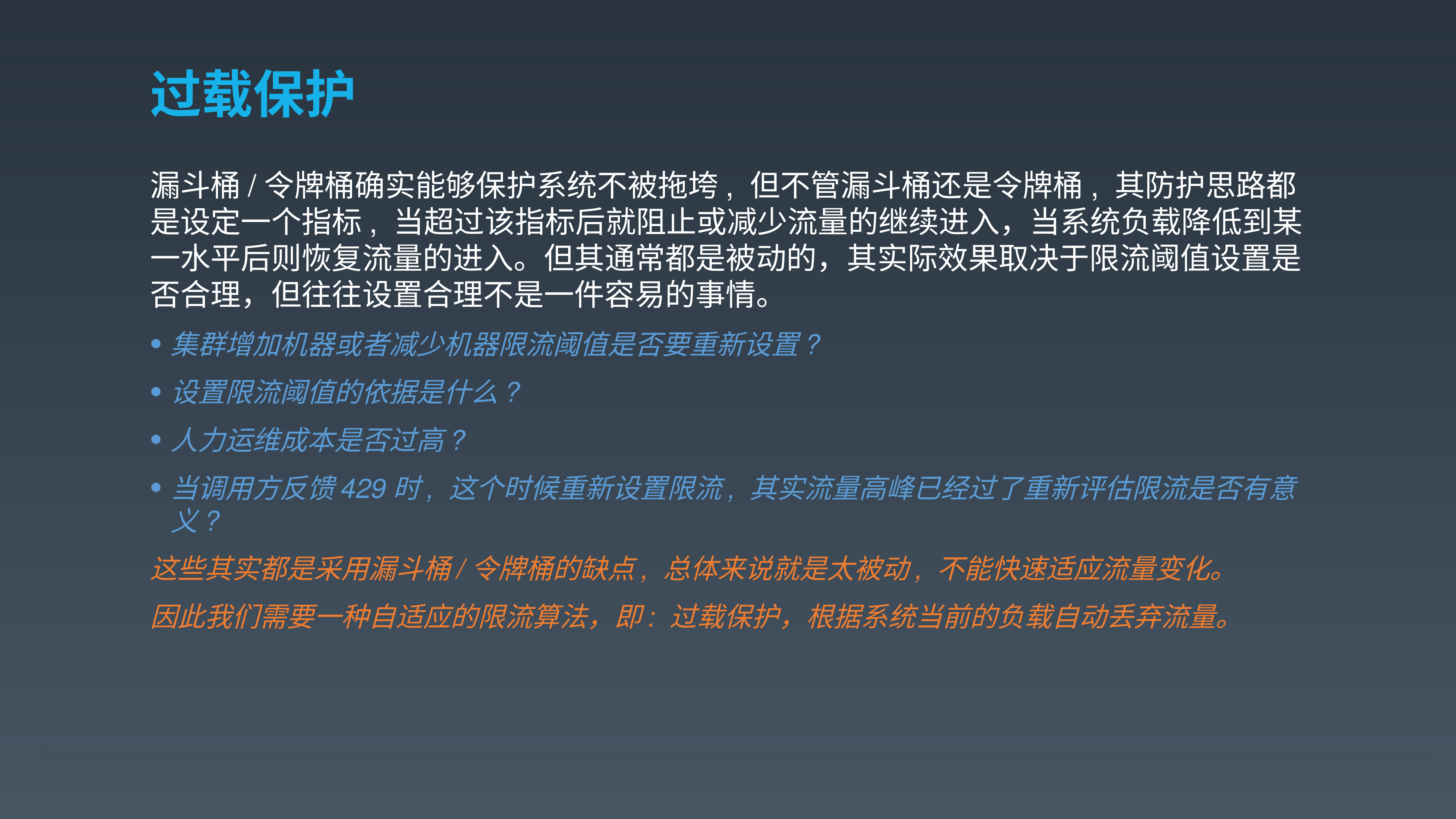

# 过载保护
漏斗桶/令牌桶确实能够保护系统不被拖垮, 但不管漏斗桶还是令牌桶, 其防护思路都是设定一个指标, 当超过该指标后就阻止或减少流量的继续进入，当系统负载降低到某一水平后则恢复流量的进入。但其通常都是被动的，其实际效果取决于限流阈值设置是否合理，但往往设置合理不是一件容易的事情。
集群增加机器或者减少机器限流阈值是否要重新设置?
设置限流阈值的依据是什么?
人力运维成本是否过高?
当调用方反馈429时, 这个时候重新设置限流, 其实流量高峰已经过了重新评估限流是否有意义?
这些其实都是采用漏斗桶/令牌桶的缺点, 总体来说就是太被动, 不能快速适应流量变化。
因此我们需要一种自适应的限流算法，即: 过载保护，根据系统当前的负载自动丢弃流量。